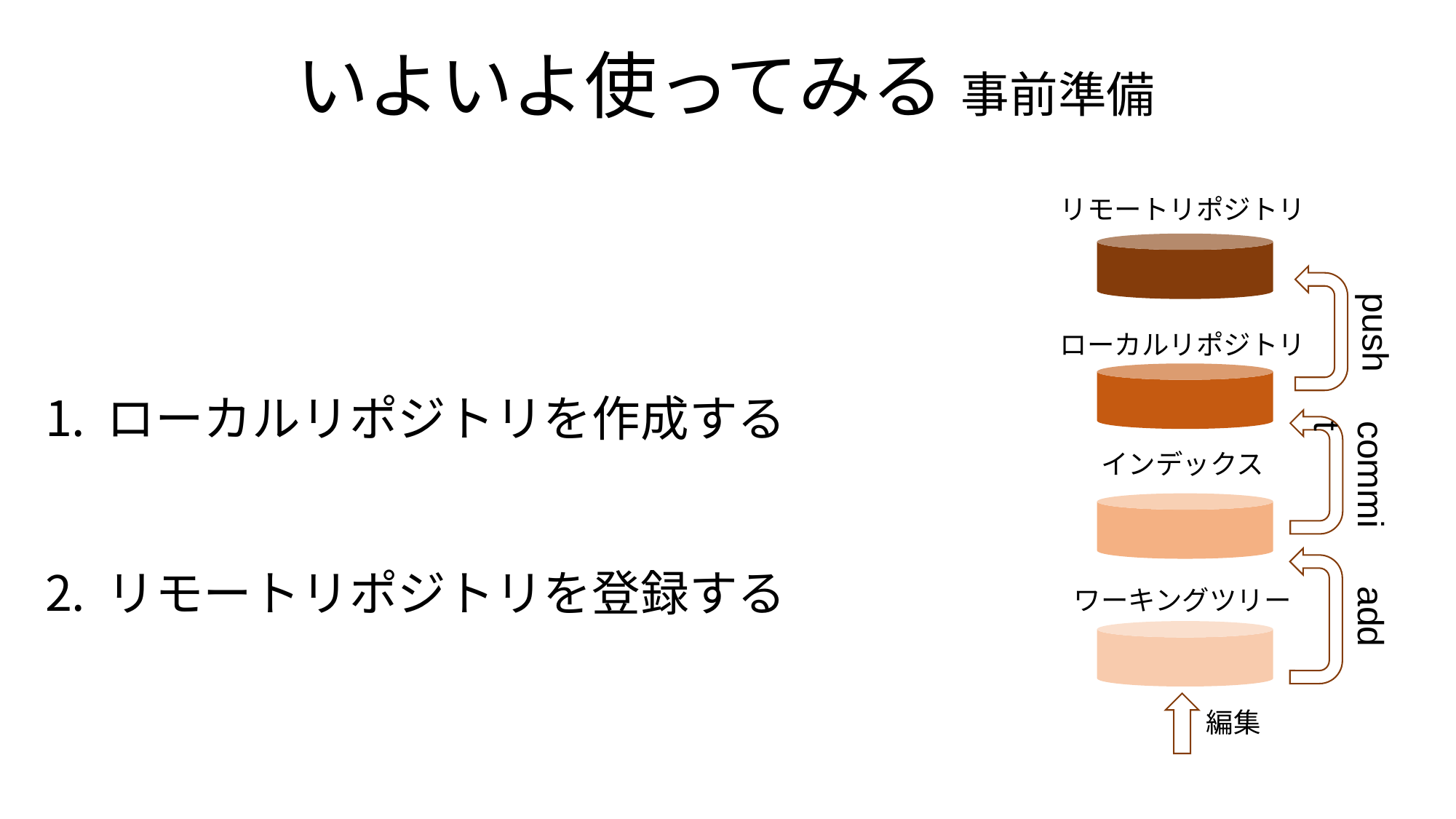

いよいよ使ってみる 事前準備
リモートリポジトリ

ローカルリポジトリ

インデックス

ワーキングツリー

ローカルリポジトリを作成する
リモートリポジトリを登録する

push

commit
add

編集